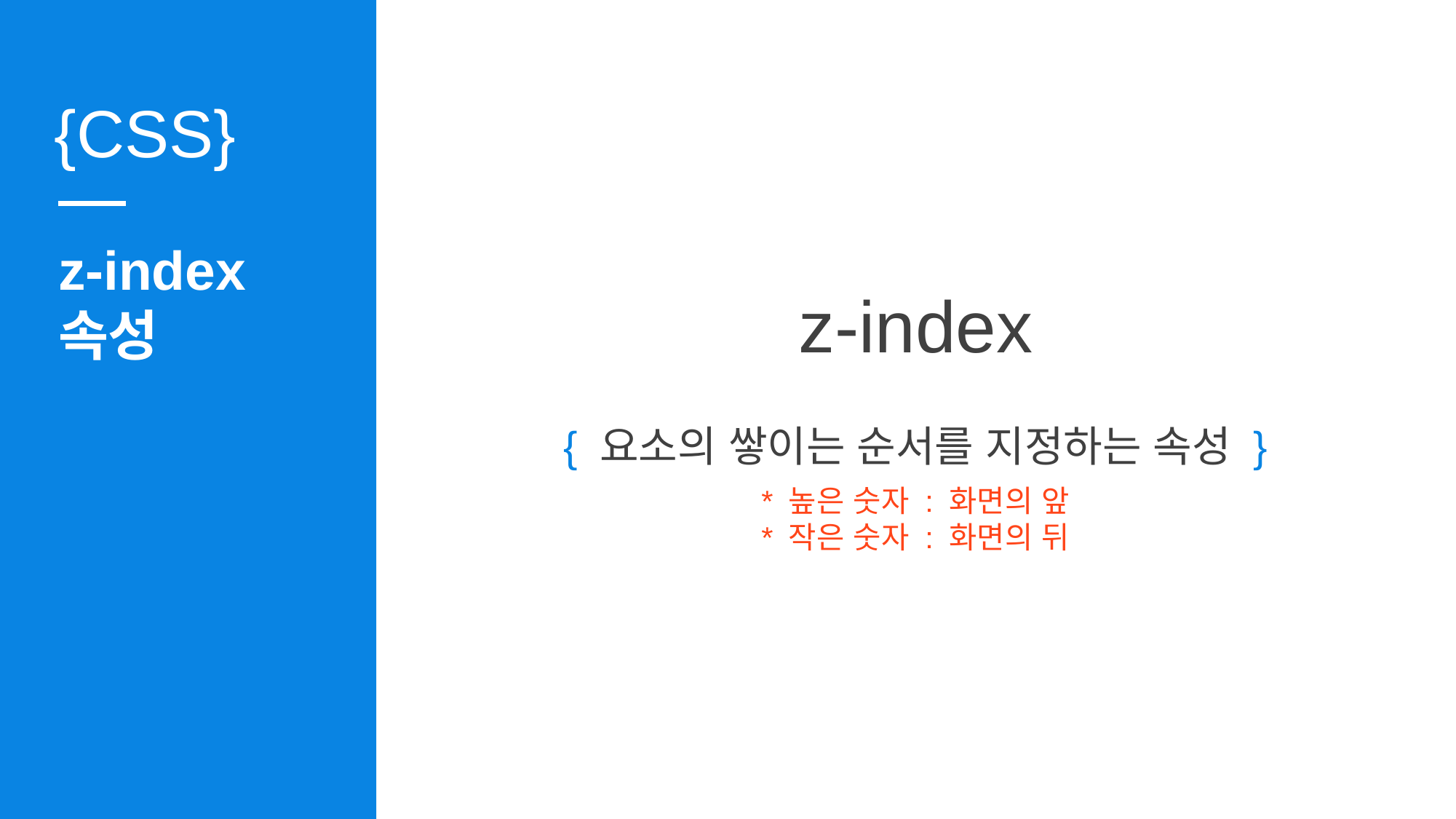

z-index
속성
z-index
{ 요소의 쌓이는 순서를 지정하는 속성 }
* 높은 숫자 : 화면의 앞
* 작은 숫자 : 화면의 뒤